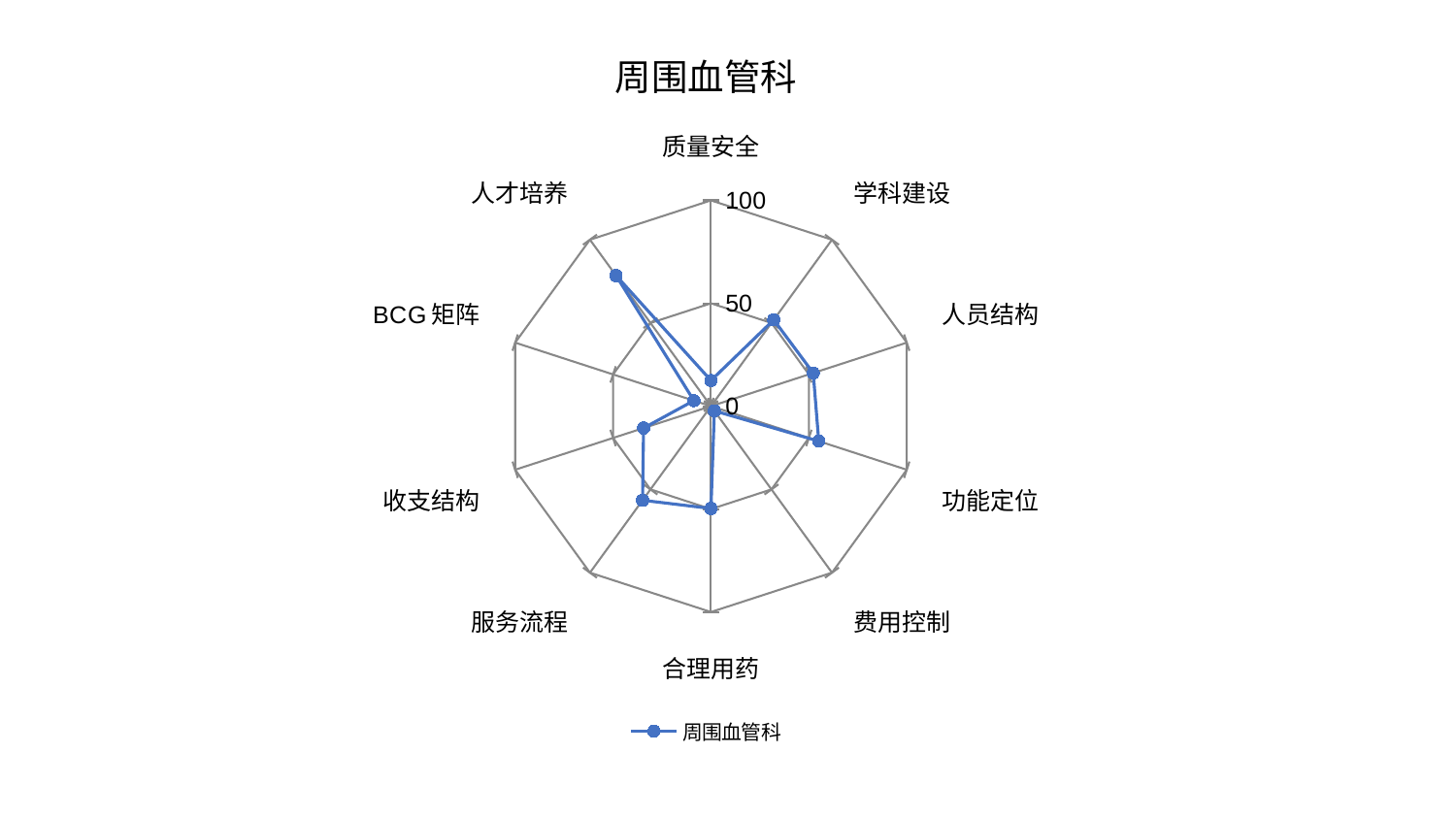

### Chart: 周围血管科

| Category | 周围血管科 |
|---|---|
| 质量安全 | 12.47397062565261 |
| 学科建设 | 51.8743078094208 |
| 人员结构 | 52.22624477117236 |
| 功能定位 | 55.043814217275845 |
| 费用控制 | 2.8109287403238903 |
| 合理用药 | 49.70957348656059 |
| 服务流程 | 56.5174332747446 |
| 收支结构 | 34.42581829594131 |
| BCG矩阵 | 8.73709139345503 |
| 人才培养 | 78.47062561825612 |
116